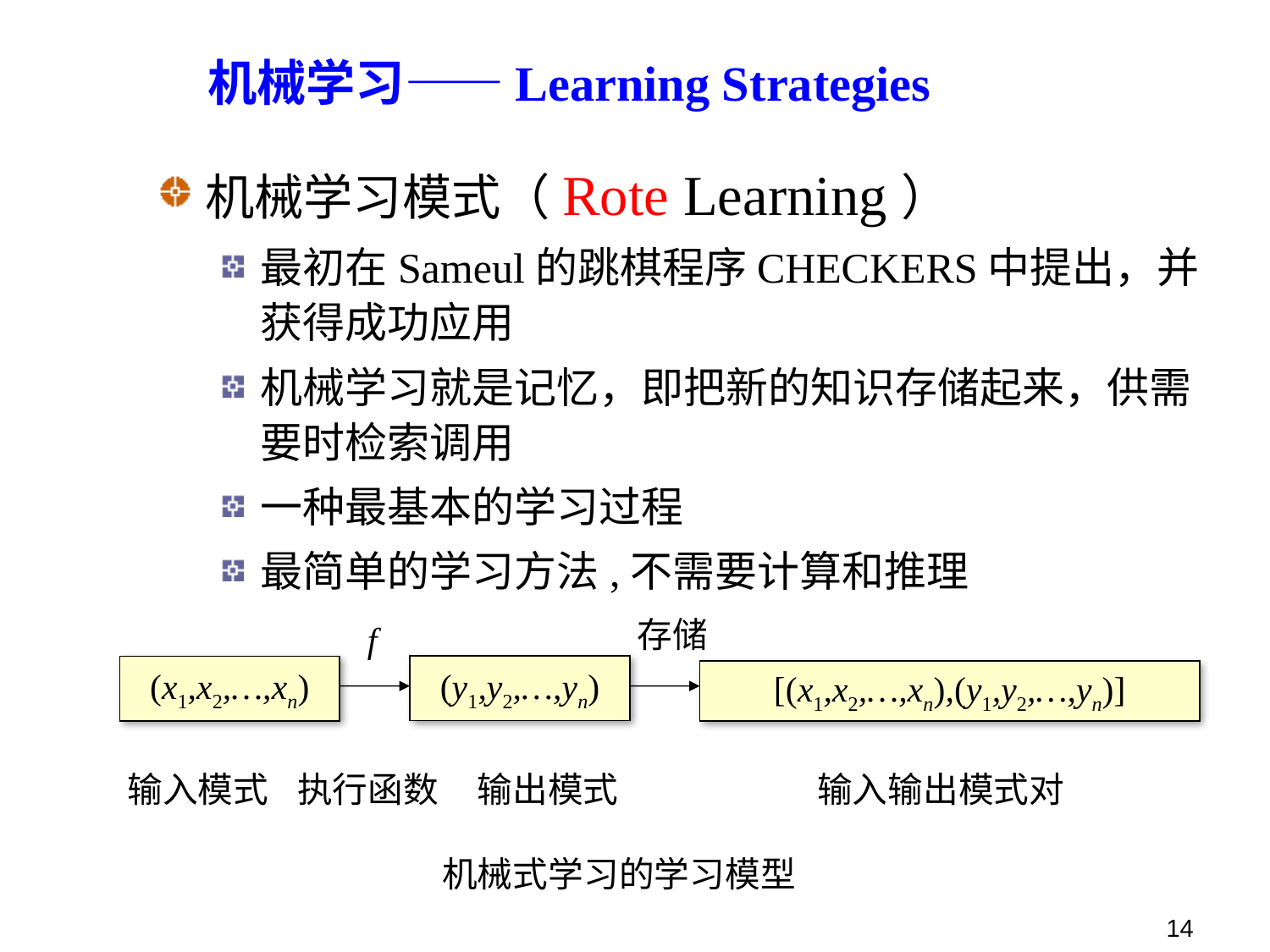

# 机械学习——Learning Strategies
机械学习模式（Rote Learning）
最初在Sameul的跳棋程序CHECKERS中提出，并获得成功应用
机械学习就是记忆，即把新的知识存储起来，供需要时检索调用
一种最基本的学习过程
最简单的学习方法,不需要计算和推理
存储
f
(x1,x2,…,xn)
(y1,y2,…,yn)
[(x1,x2,…,xn),(y1,y2,…,yn)]

输入模式
执行函数
输出模式
输入输出模式对
机械式学习的学习模型
14